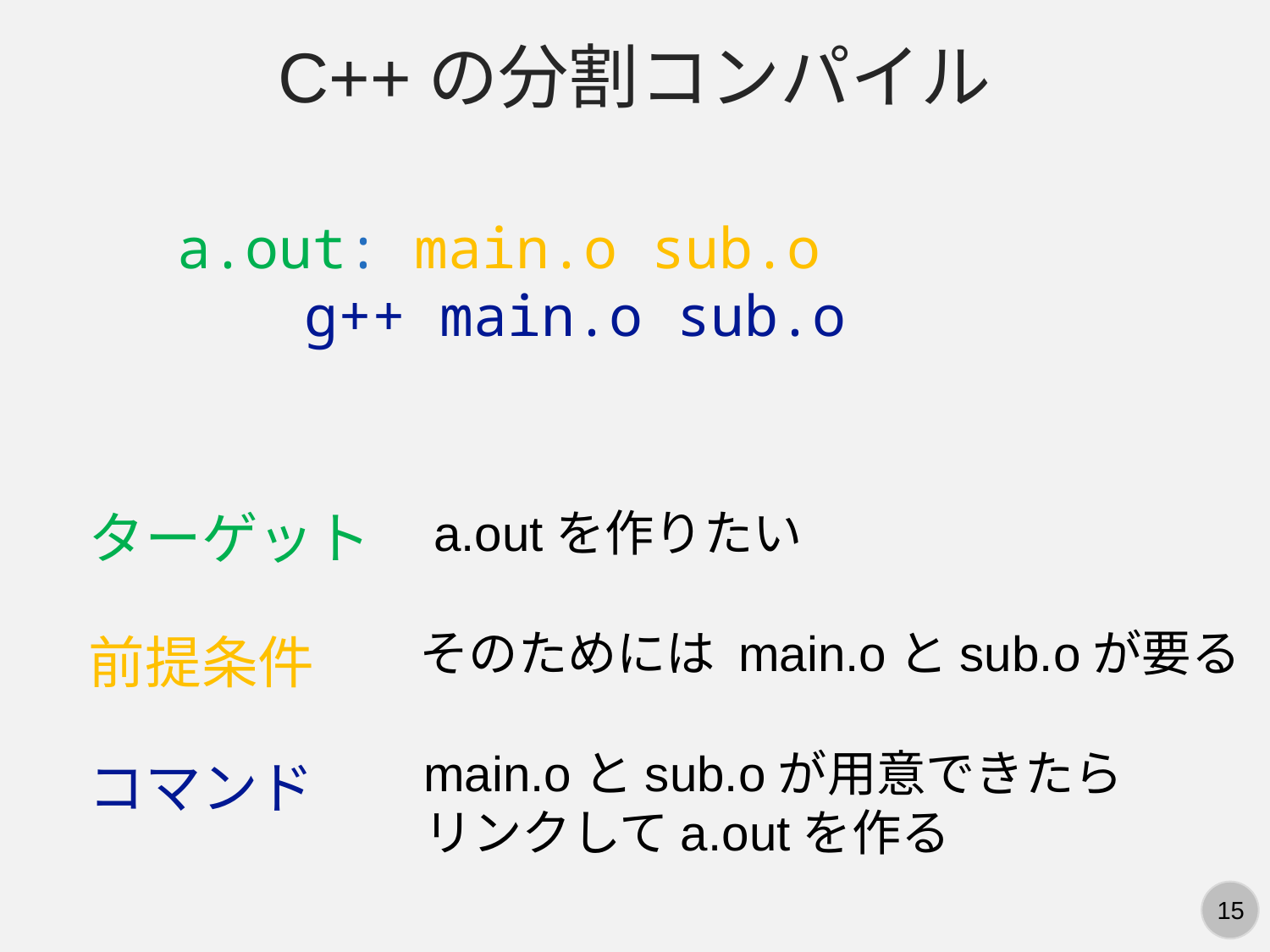

C++の分割コンパイル
a.out: main.o sub.o
	g++ main.o sub.o
ターゲット
a.outを作りたい
そのためには main.oとsub.oが要る
前提条件
main.oとsub.oが用意できたら
リンクしてa.outを作る
コマンド